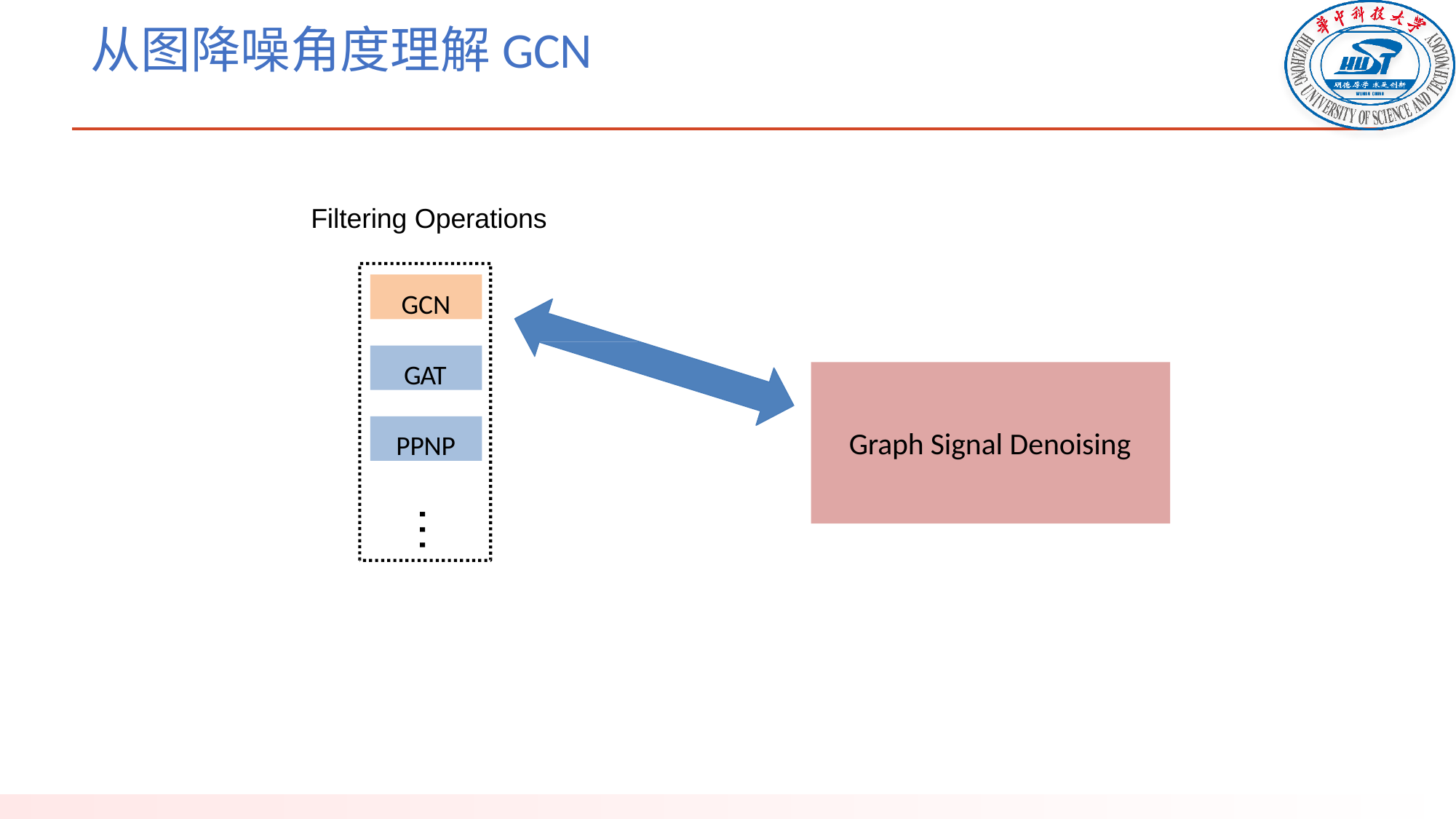

# 从图降噪角度理解GCN
Filtering Operations

GCN

GAT

Graph Signal Denoising

PPNP
…